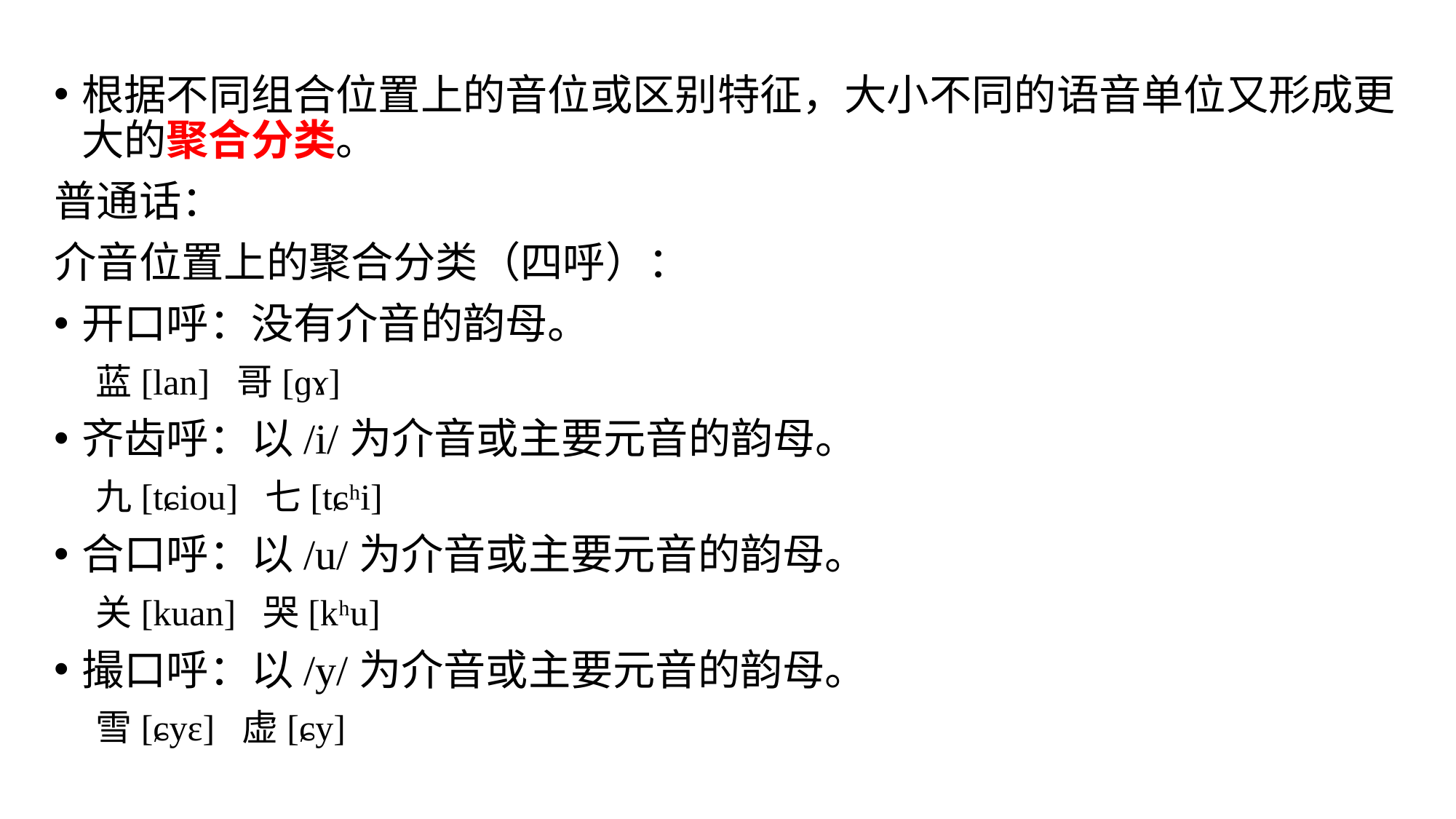

根据不同组合位置上的音位或区别特征，大小不同的语音单位又形成更大的聚合分类。
普通话：
介音位置上的聚合分类（四呼）：
开口呼：没有介音的韵母。
    蓝[lan]  哥[ɡɤ]
齐齿呼：以/i/为介音或主要元音的韵母。
    九[tɕiou]  七[tɕʰi]
合口呼：以/u/为介音或主要元音的韵母。
    关[kuan]  哭[kʰu]
撮口呼：以/y/为介音或主要元音的韵母。
    雪[ɕyɛ]  虚[ɕy]